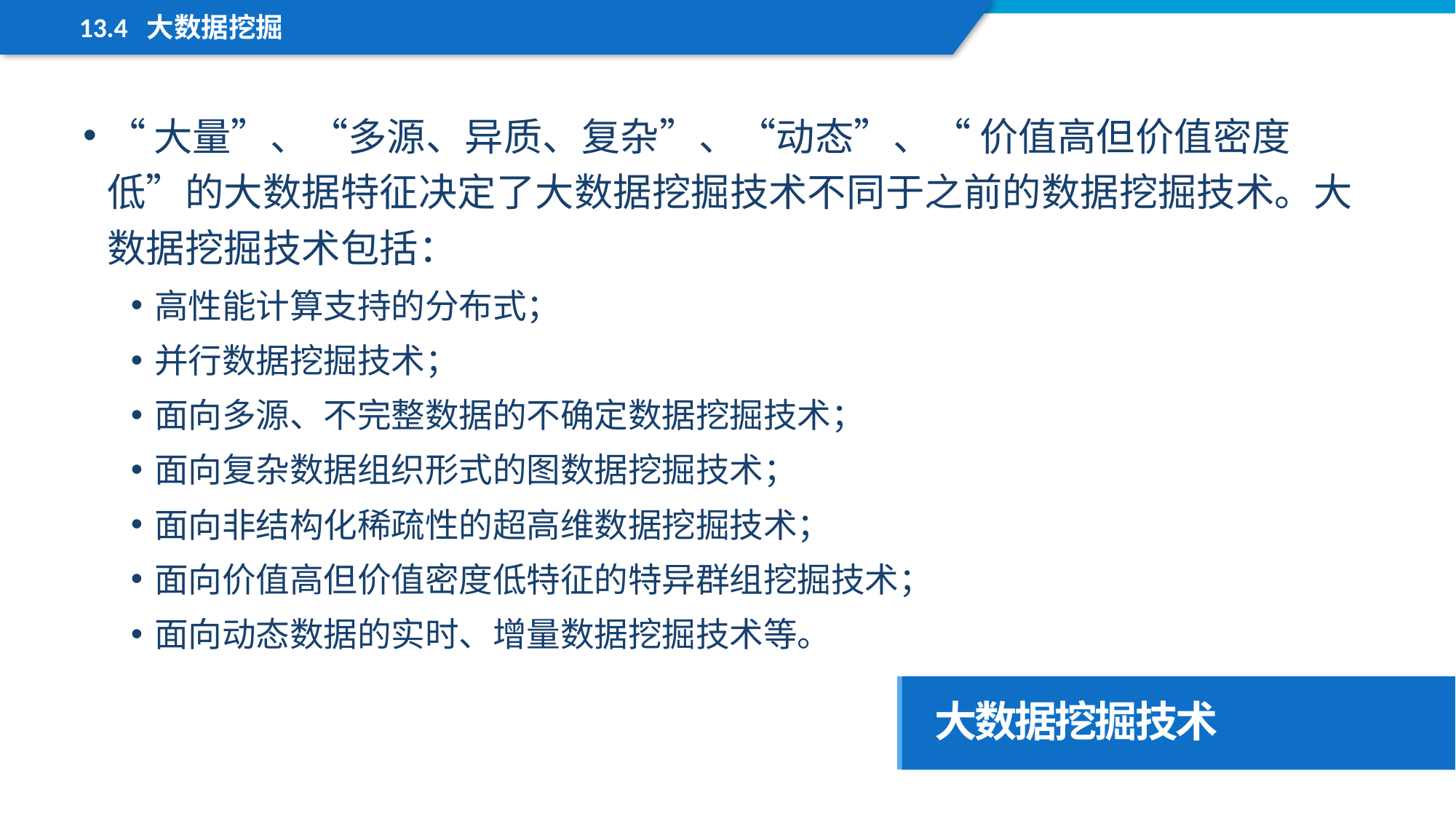

13.4  大数据挖掘
“大量”、“多源、异质、复杂”、“动态”、“ 价值高但价值密度低”的大数据特征决定了大数据挖掘技术不同于之前的数据挖掘技术。大数据挖掘技术包括：
高性能计算支持的分布式；
并行数据挖掘技术；
面向多源、不完整数据的不确定数据挖掘技术；
面向复杂数据组织形式的图数据挖掘技术；
面向非结构化稀疏性的超高维数据挖掘技术；
面向价值高但价值密度低特征的特异群组挖掘技术；
面向动态数据的实时、增量数据挖掘技术等。
大数据挖掘技术